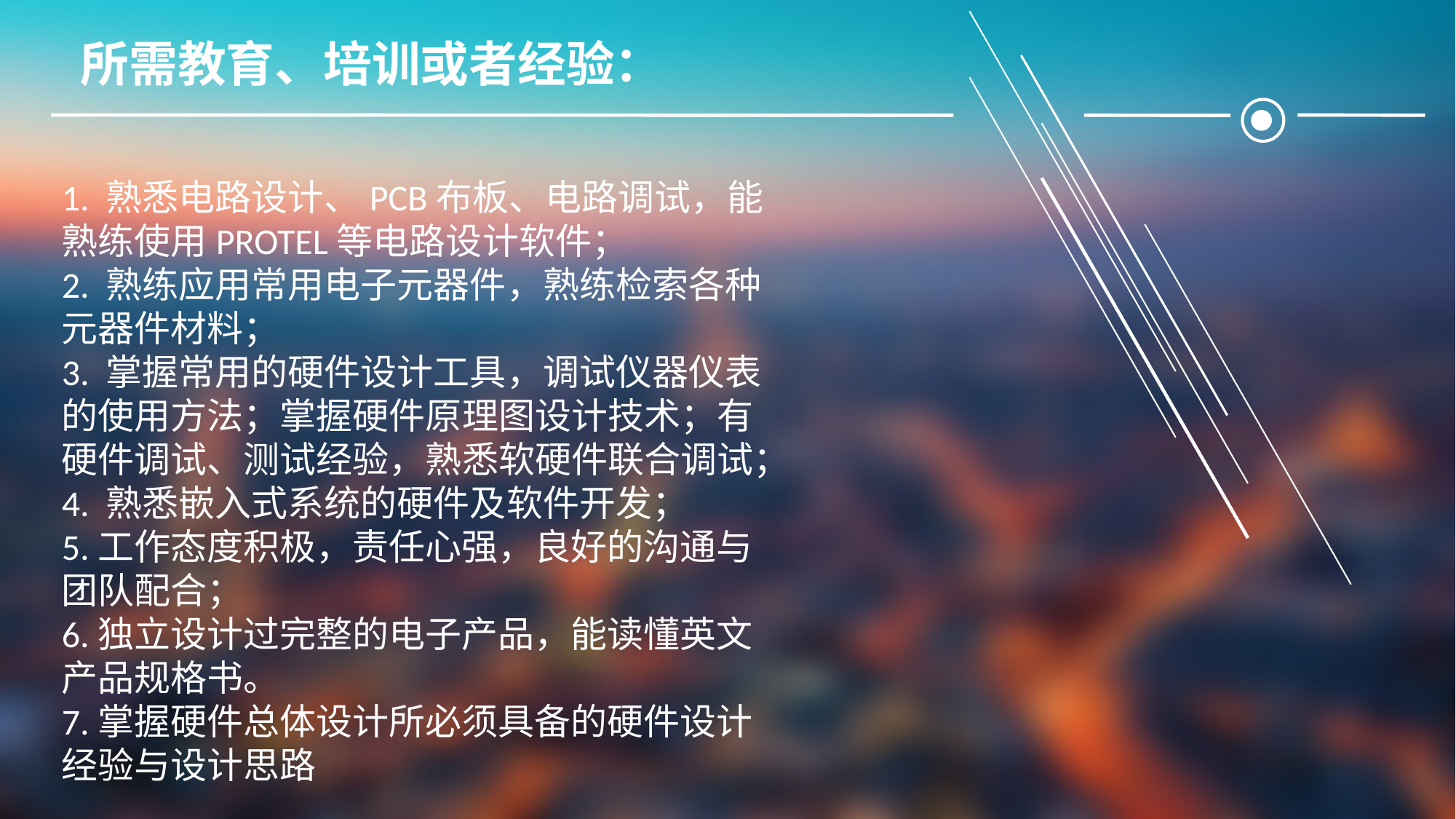

所需教育、培训或者经验：

1. 熟悉电路设计、PCB布板、电路调试，能熟练使用PROTEL等电路设计软件；
2. 熟练应用常用电子元器件，熟练检索各种元器件材料；
3. 掌握常用的硬件设计工具，调试仪器仪表的使用方法；掌握硬件原理图设计技术；有硬件调试、测试经验，熟悉软硬件联合调试；
4. 熟悉嵌入式系统的硬件及软件开发；
5.工作态度积极，责任心强，良好的沟通与团队配合；
6.独立设计过完整的电子产品，能读懂英文产品规格书。
7.掌握硬件总体设计所必须具备的硬件设计经验与设计思路